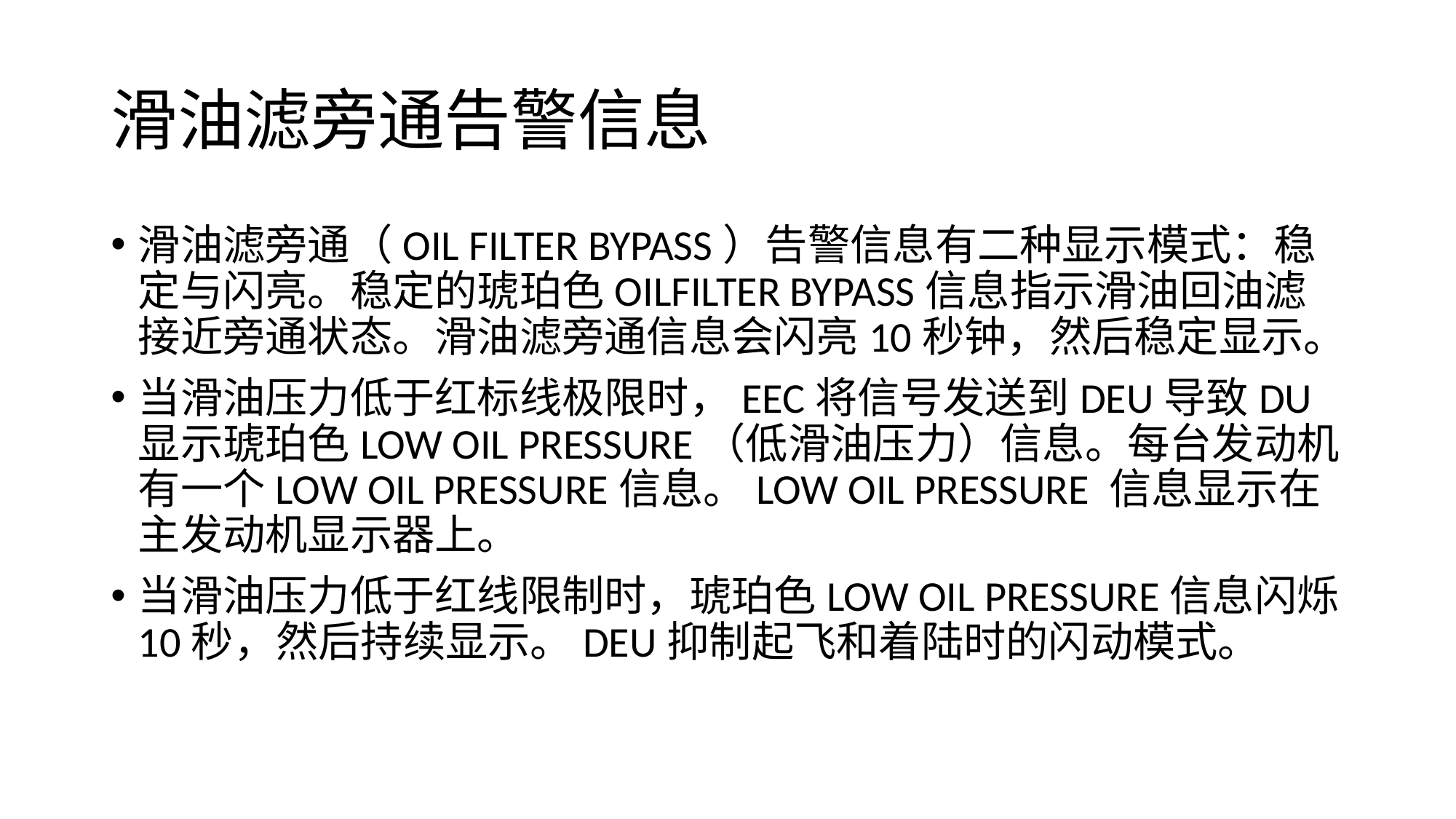

# 滑油滤旁通告警信息
滑油滤旁通（OIL FILTER BYPASS）告警信息有二种显示模式：稳定与闪亮。稳定的琥珀色OILFILTER BYPASS信息指示滑油回油滤接近旁通状态。滑油滤旁通信息会闪亮10秒钟，然后稳定显示。
当滑油压力低于红标线极限时，EEC将信号发送到DEU导致DU显示琥珀色LOW OIL PRESSURE（低滑油压力）信息。每台发动机有一个LOW OIL PRESSURE信息。LOW OIL PRESSURE 信息显示在主发动机显示器上。
当滑油压力低于红线限制时，琥珀色LOW OIL PRESSURE信息闪烁10秒，然后持续显示。DEU抑制起飞和着陆时的闪动模式。